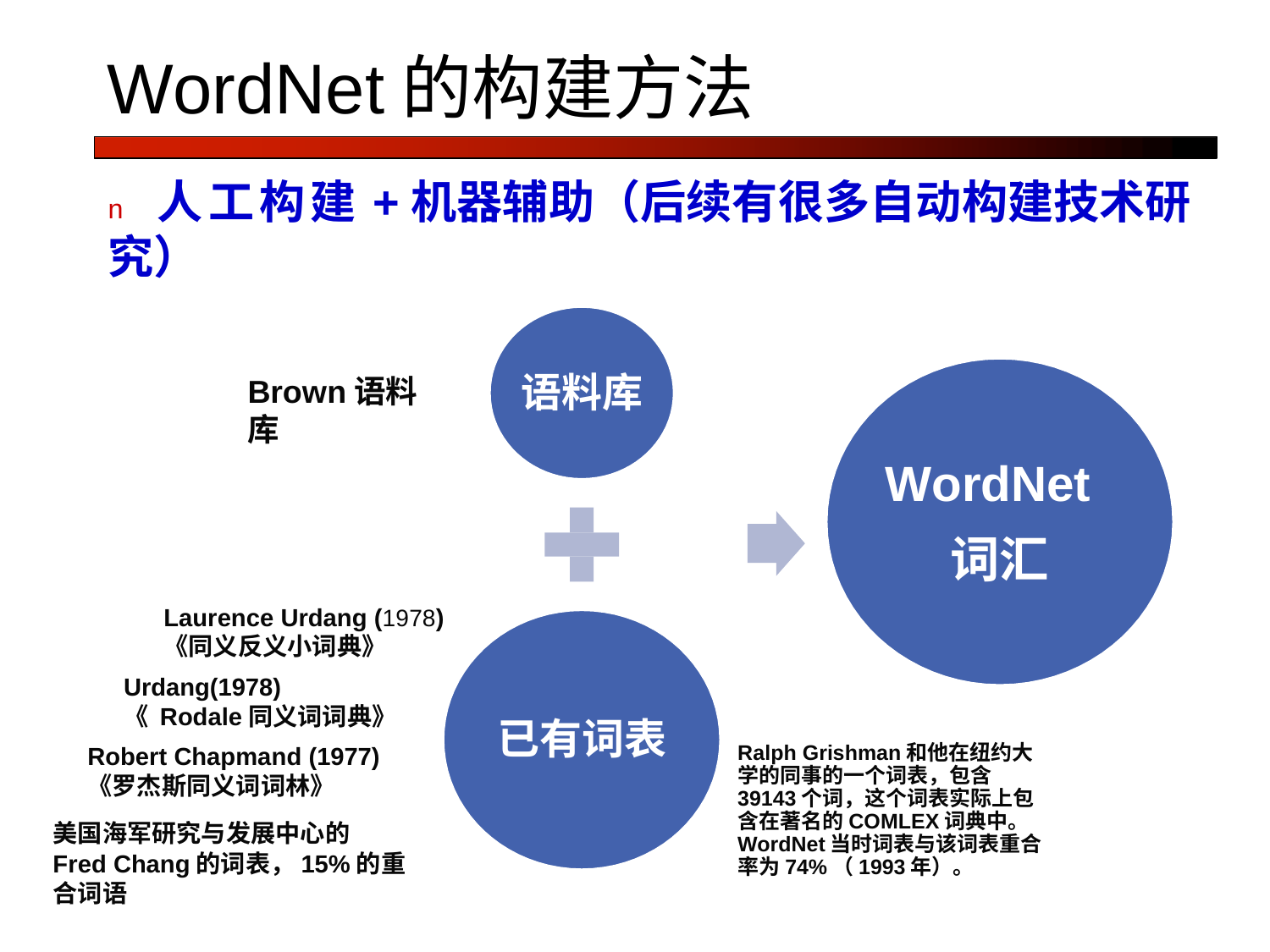

# WordNet的构建方法

n	人工构建+机器辅助（后续有很多自动构建技术研究）

语料库
Brown语料库
WordNet 词汇

Laurence Urdang (1978)
《同义反义小词典》

Urdang(1978)
《 Rodale同义词词典》

Robert Chapmand (1977)
《罗杰斯同义词词林》

美国海军研究与发展中心的Fred Chang的词表，15%的重合词语

已有词表
Ralph Grishman和他在纽约大 学的同事的一个词表，包含 39143个词，这个词表实际上包 含在著名的COMLEX词典中。 WordNet当时词表与该词表重合 率为74%（1993年）。